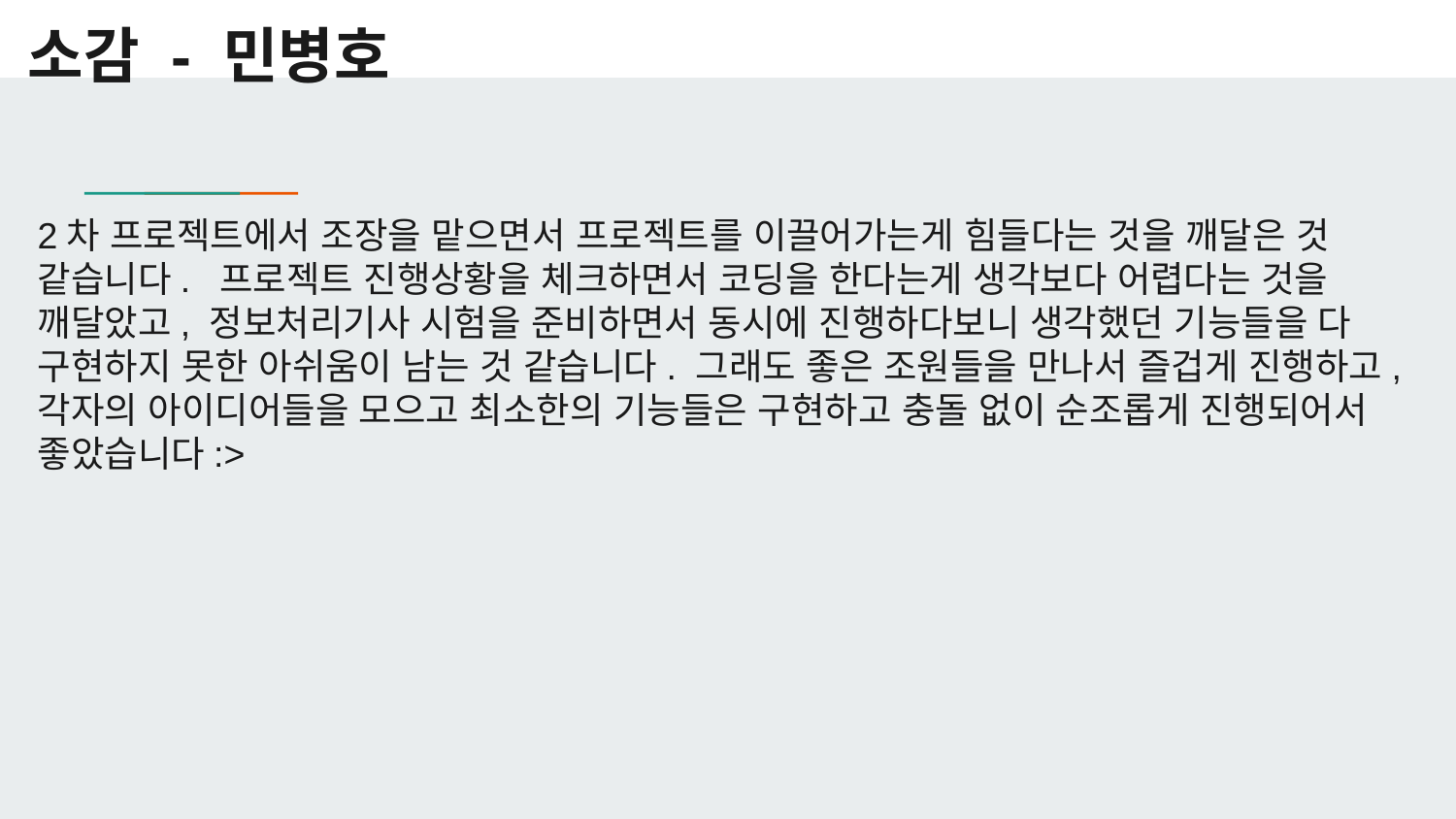

소감 - 민병호
# 2차 프로젝트에서 조장을 맡으면서 프로젝트를 이끌어가는게 힘들다는 것을 깨달은 것 같습니다.  프로젝트 진행상황을 체크하면서 코딩을 한다는게 생각보다 어렵다는 것을 깨달았고, 정보처리기사 시험을 준비하면서 동시에 진행하다보니 생각했던 기능들을 다 구현하지 못한 아쉬움이 남는 것 같습니다. 그래도 좋은 조원들을 만나서 즐겁게 진행하고, 각자의 아이디어들을 모으고 최소한의 기능들은 구현하고 충돌 없이 순조롭게 진행되어서 좋았습니다:>